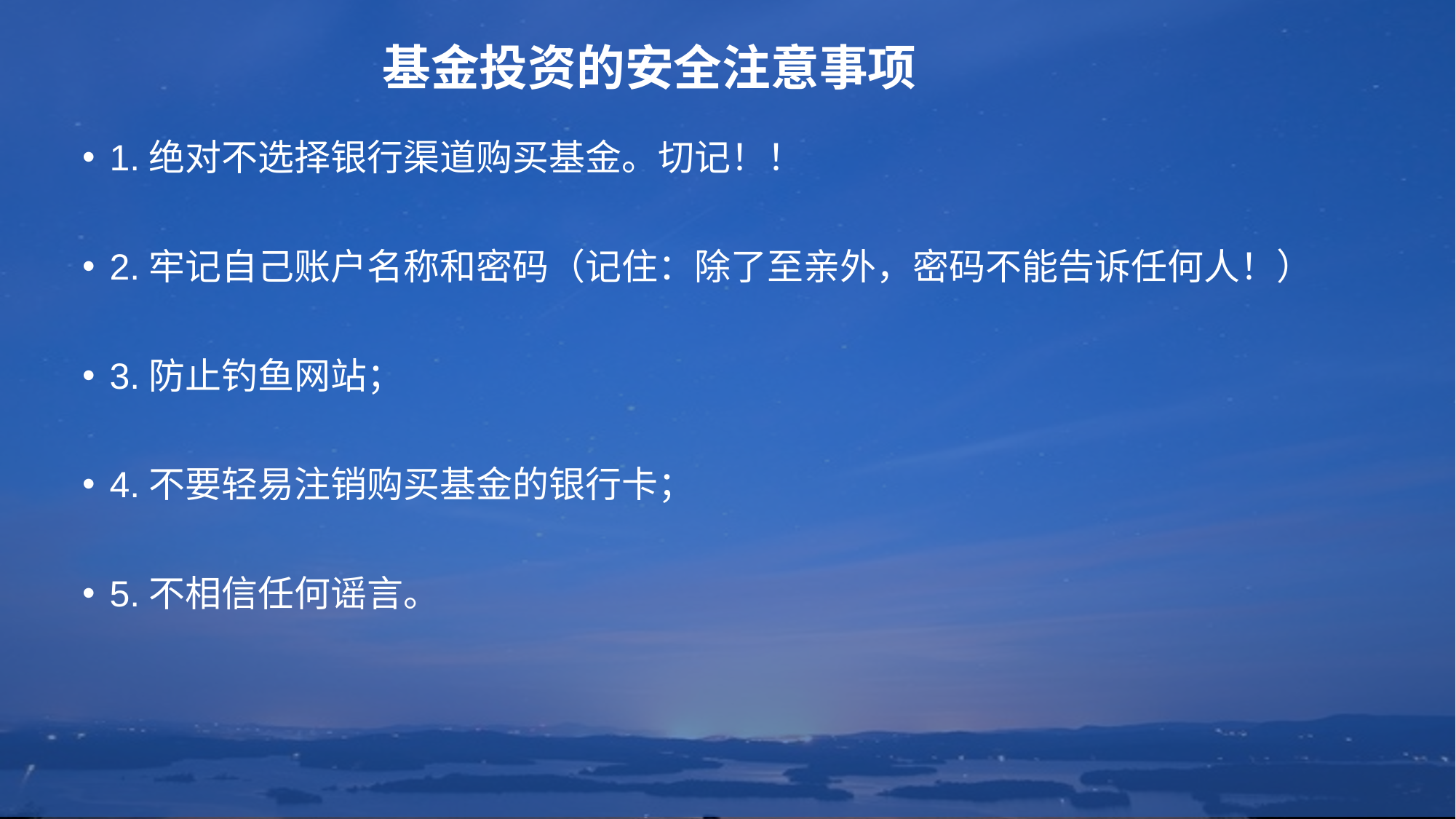

# 基金投资的安全注意事项
1.绝对不选择银行渠道购买基金。切记！！

2.牢记自己账户名称和密码（记住：除了至亲外，密码不能告诉任何人！）

3.防止钓鱼网站；

4.不要轻易注销购买基金的银行卡；

5.不相信任何谣言。